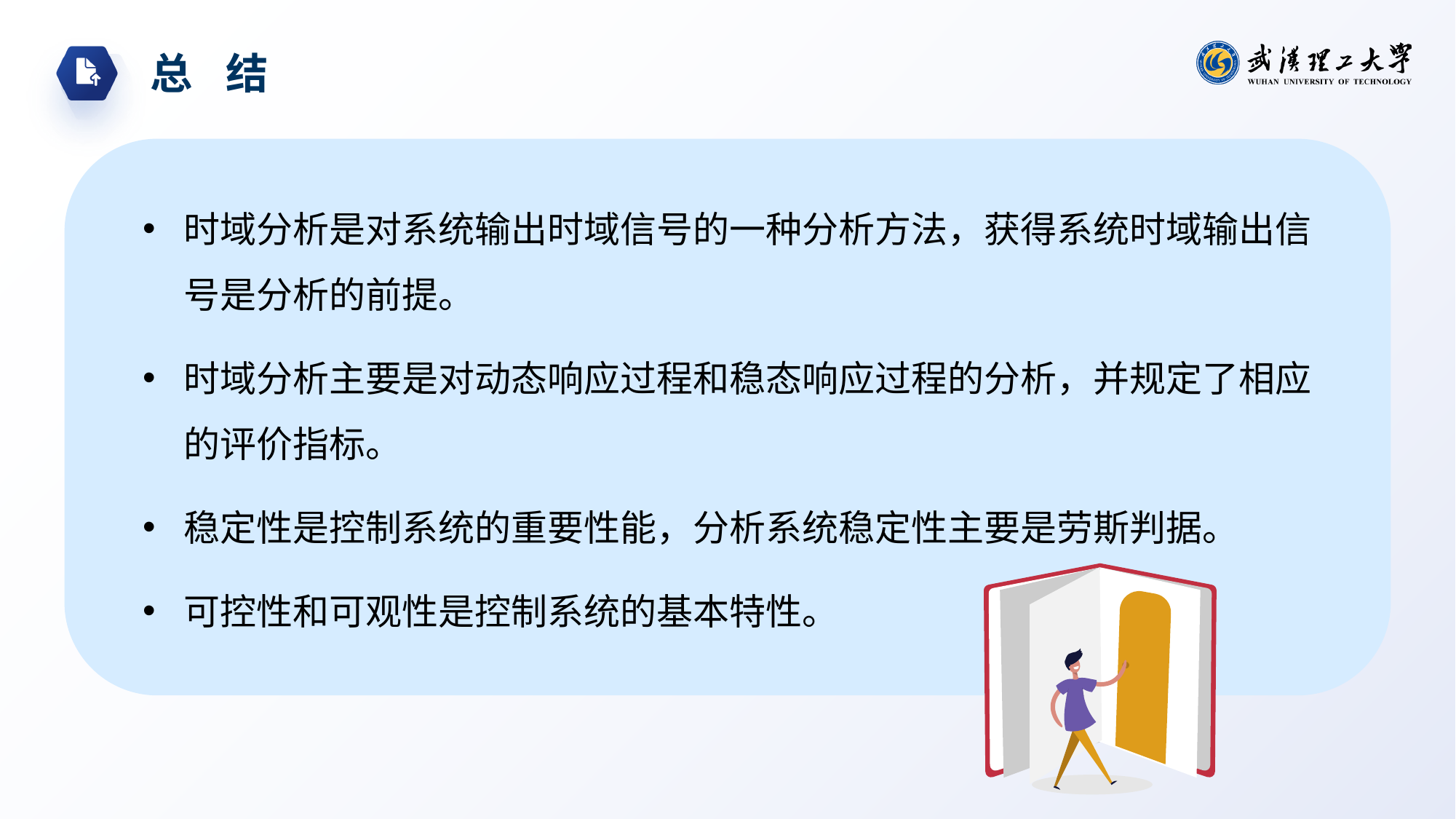

总  结

时域分析是对系统输出时域信号的一种分析方法，获得系统时域输出信号是分析的前提。
时域分析主要是对动态响应过程和稳态响应过程的分析，并规定了相应的评价指标。
稳定性是控制系统的重要性能，分析系统稳定性主要是劳斯判据。
可控性和可观性是控制系统的基本特性。